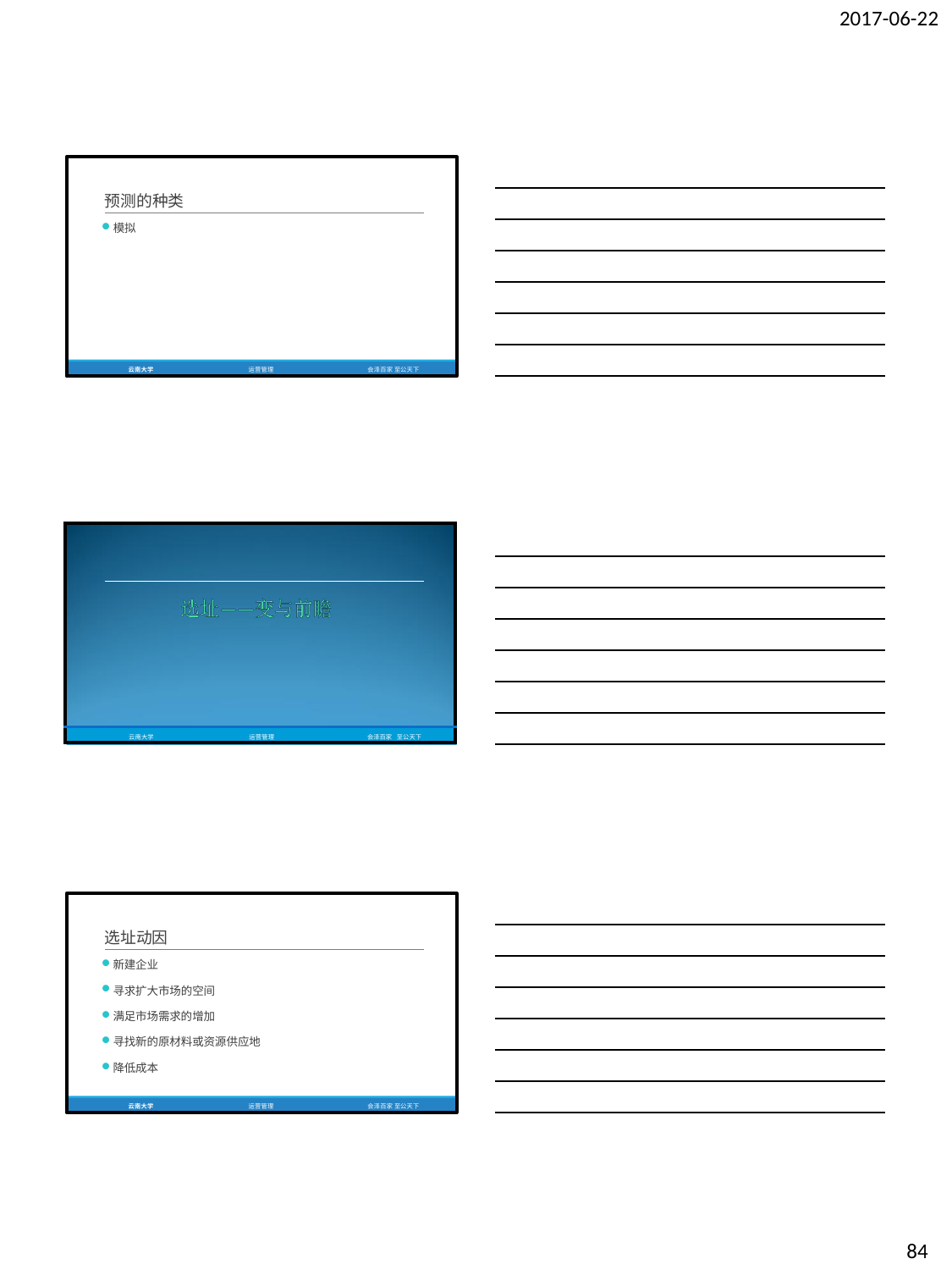

2017-06-22

预测的种类
模拟

云南大学
运营管理
会泽百家 至公天下

|  |  |  |  |
| --- | --- | --- | --- |
| 云南大学 | 运营管理 | 会泽百家 | 至公天下 |

选址动因
新建企业

寻求扩大市场的空间

满足市场需求的增加

寻找新的原材料或资源供应地

降低成本

云南大学
运营管理
会泽百家 至公天下

84